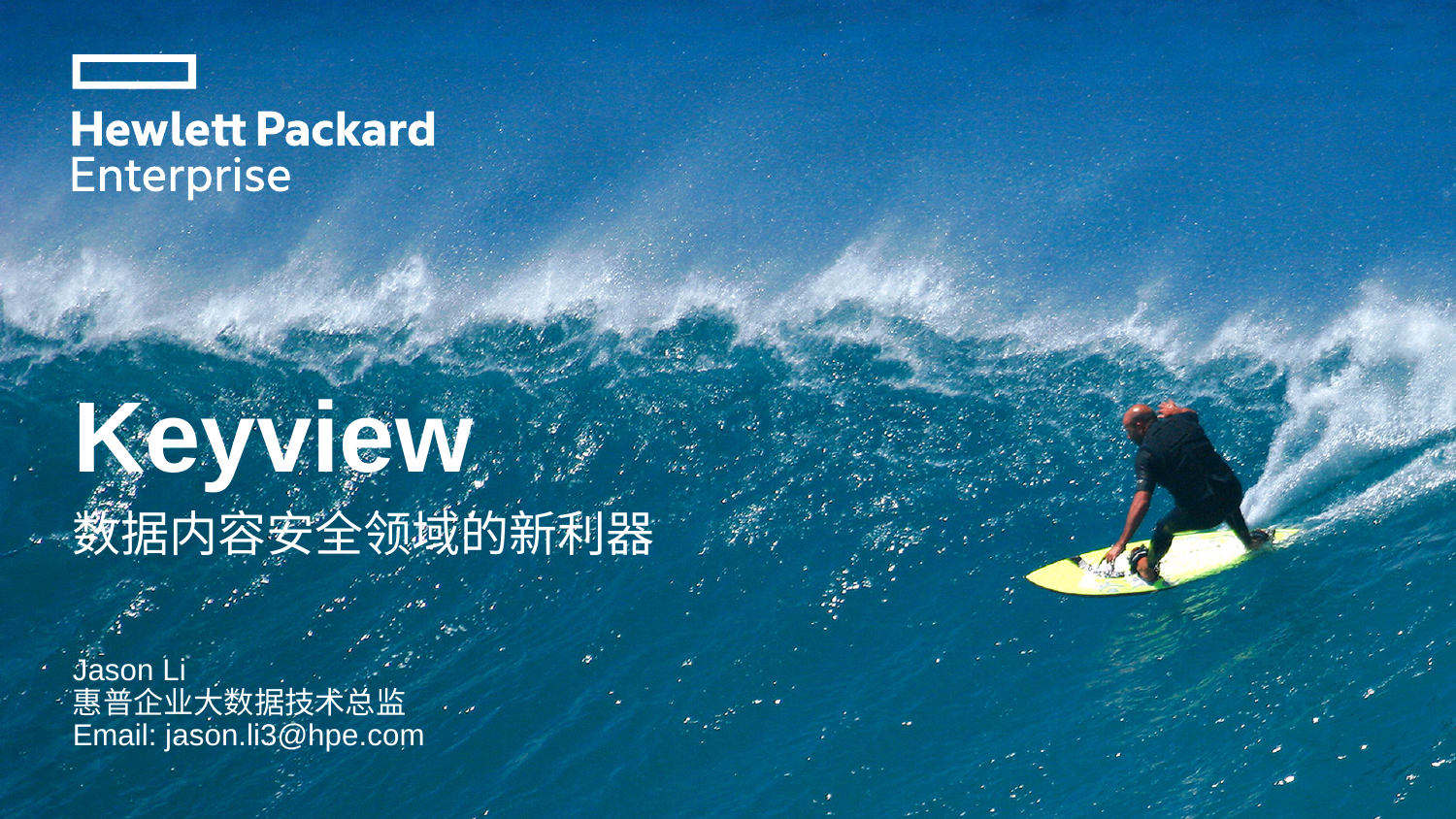

# Keyview
数据内容安全领域的新利器
Jason Li
惠普企业大数据技术总监
Email: jason.li3@hpe.com